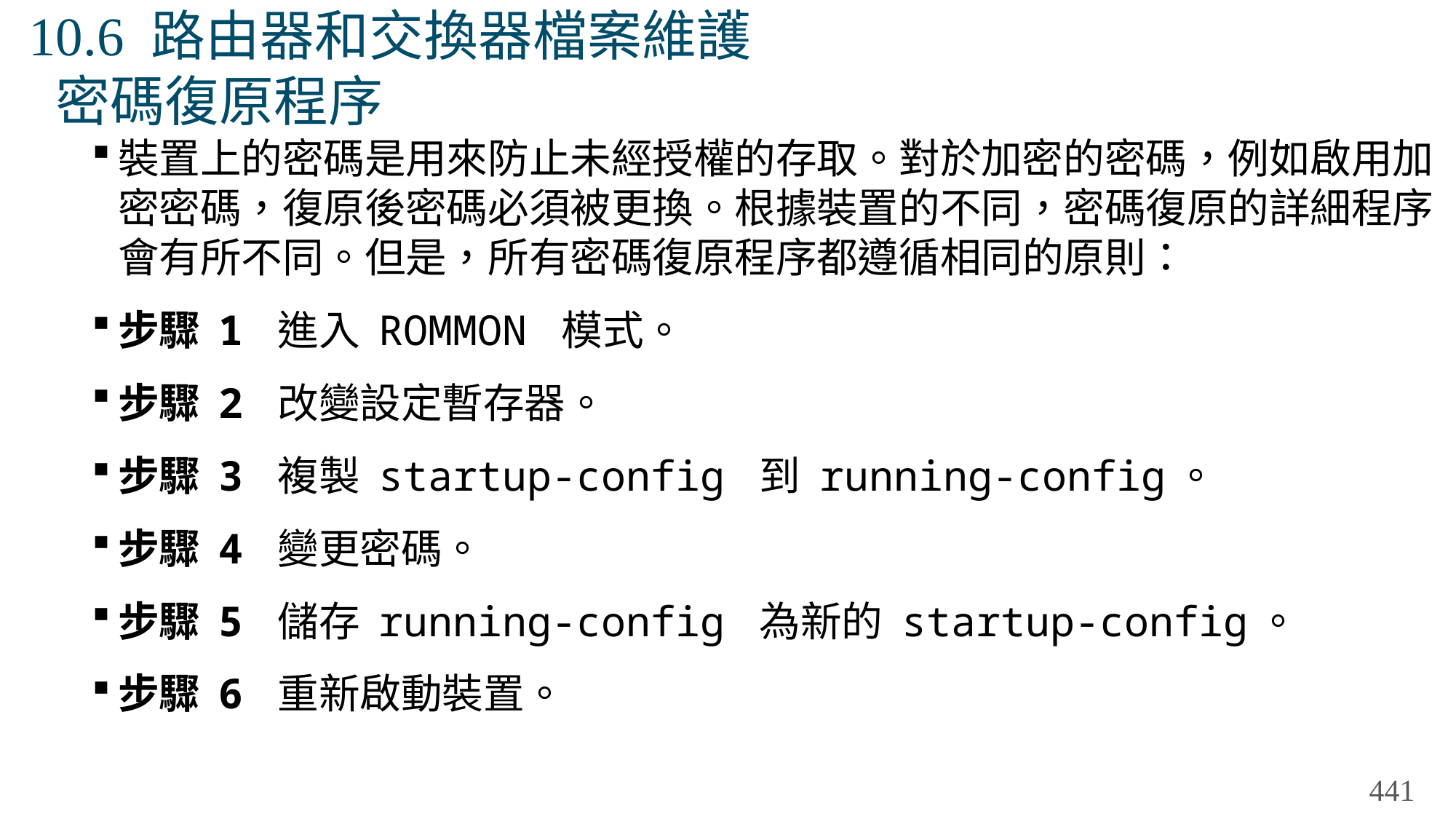

# 10.6 路由器和交換器檔案維護 密碼復原程序
裝置上的密碼是用來防止未經授權的存取。對於加密的密碼，例如啟用加密密碼，復原後密碼必須被更換。根據裝置的不同，密碼復原的詳細程序會有所不同。但是，所有密碼復原程序都遵循相同的原則：
步驟 1 進入 ROMMON 模式。
步驟 2 改變設定暫存器。
步驟 3 複製 startup-config 到 running-config。
步驟 4 變更密碼。
步驟 5 儲存 running-config 為新的 startup-config。
步驟 6 重新啟動裝置。

441